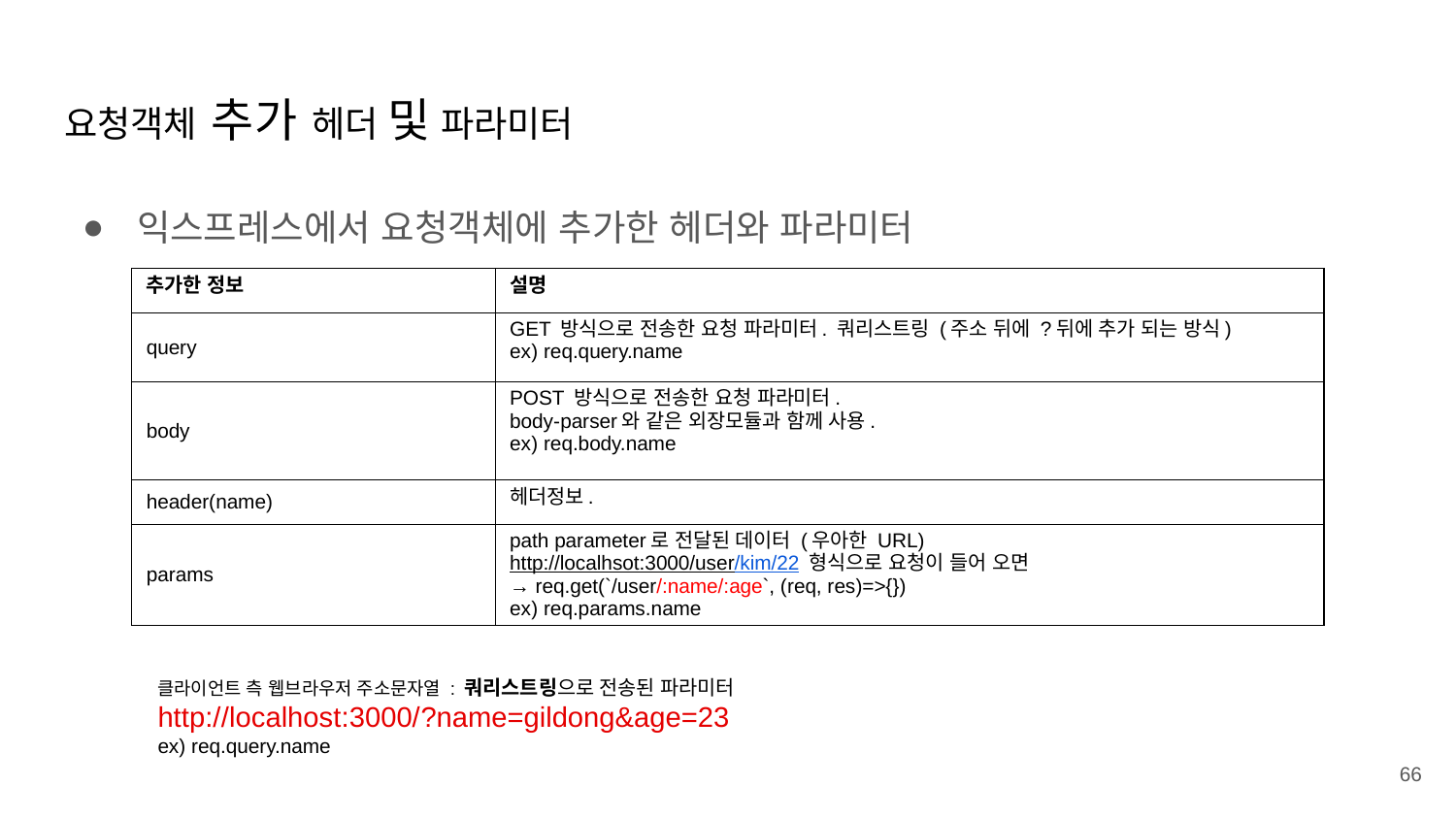

# 요청객체 추가 헤더 및 파라미터
익스프레스에서 요청객체에 추가한 헤더와 파라미터
| 추가한 정보 | 설명 |
| --- | --- |
| query | GET 방식으로 전송한 요청 파라미터. 쿼리스트링 (주소 뒤에 ?뒤에 추가 되는 방식) ex) req.query.name |
| body | POST 방식으로 전송한 요청 파라미터. body-parser와 같은 외장모듈과 함께 사용. ex) req.body.name |
| header(name) | 헤더정보. |
| params | path parameter로 전달된 데이터 (우아한 URL) http://localhsot:3000/user/kim/22 형식으로 요청이 들어 오면 → req.get(`/user/:name/:age`, (req, res)=>{}) ex) req.params.name |
클라이언트 측 웹브라우저 주소문자열 : 쿼리스트링으로 전송된 파라미터
http://localhost:3000/?name=gildong&age=23
ex) req.query.name
66